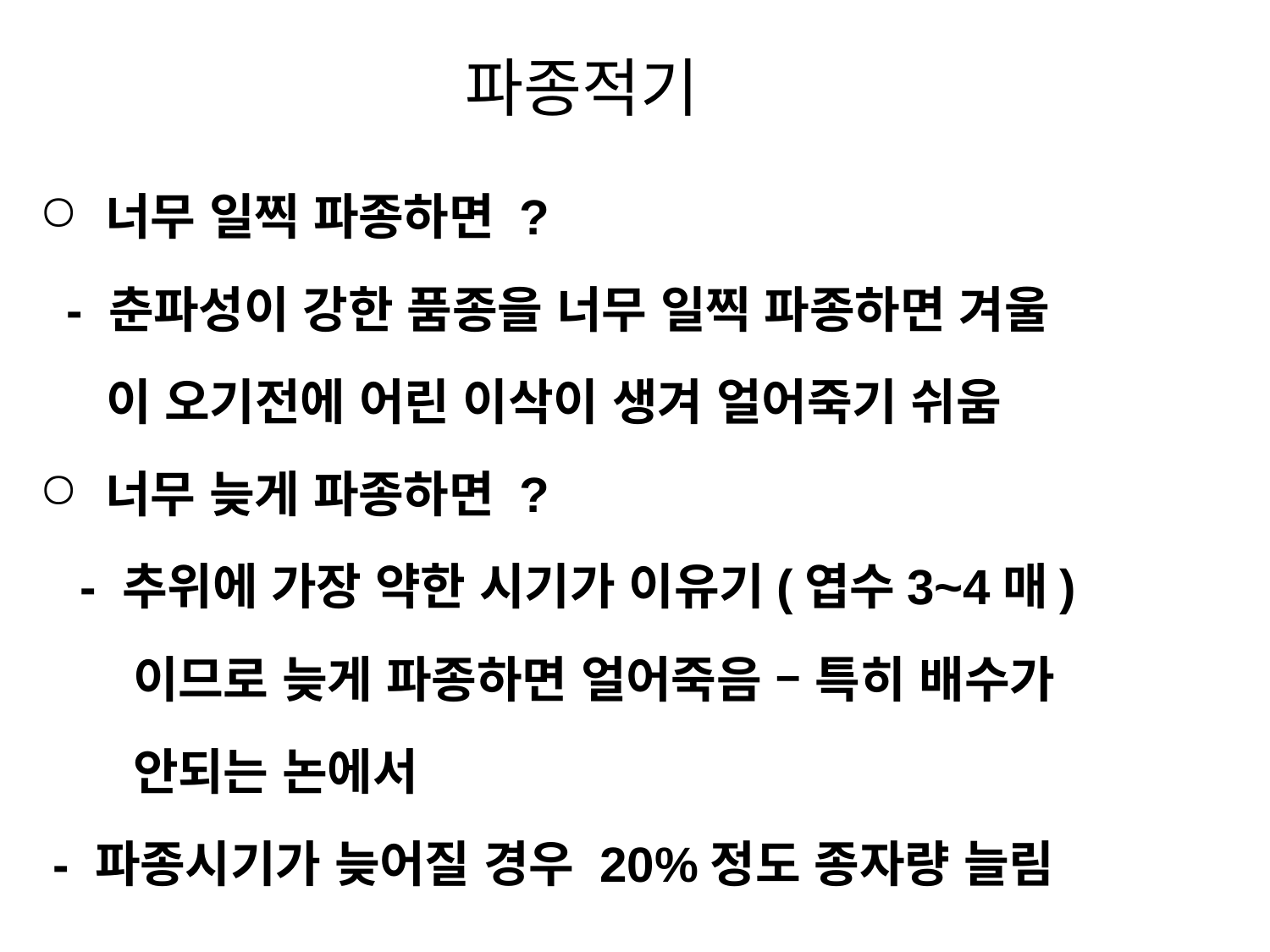

# 파종적기
너무 일찍 파종하면 ?
  - 춘파성이 강한 품종을 너무 일찍 파종하면 겨울
    이 오기전에 어린 이삭이 생겨 얼어죽기 쉬움
너무 늦게 파종하면 ?
   - 추위에 가장 약한 시기가 이유기(엽수3~4매)
      이므로 늦게 파종하면 얼어죽음 – 특히 배수가
      안되는 논에서
 - 파종시기가 늦어질 경우 20%정도 종자량 늘림